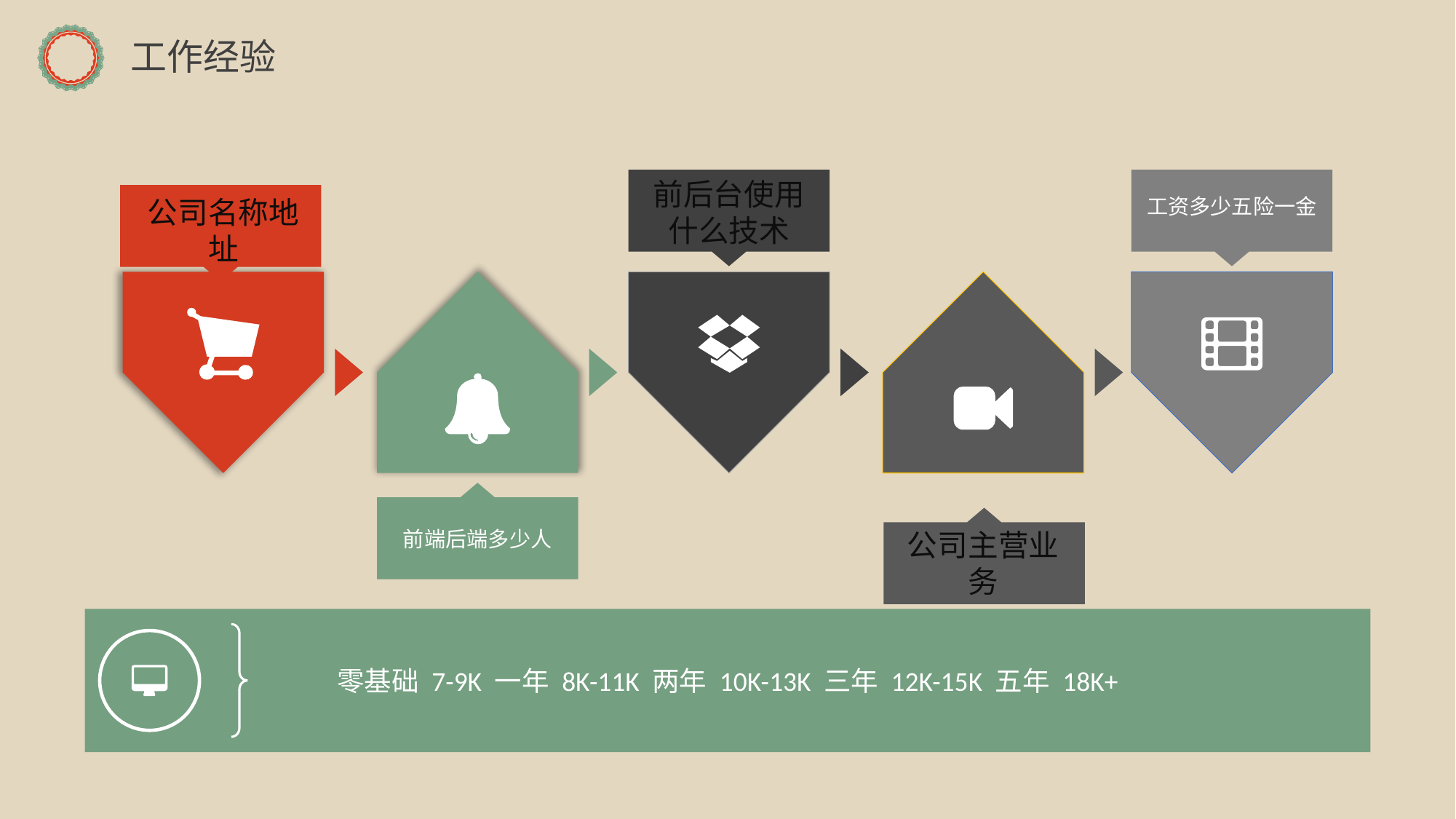

工作经验

前后台使用什么技术

工资多少五险一金

公司名称地址

前端后端多少人

公司主营业务
零基础 7­-9K 一年 8K­-11K 两年 10K-­13K 三年 12K-­15K 五年 18K+